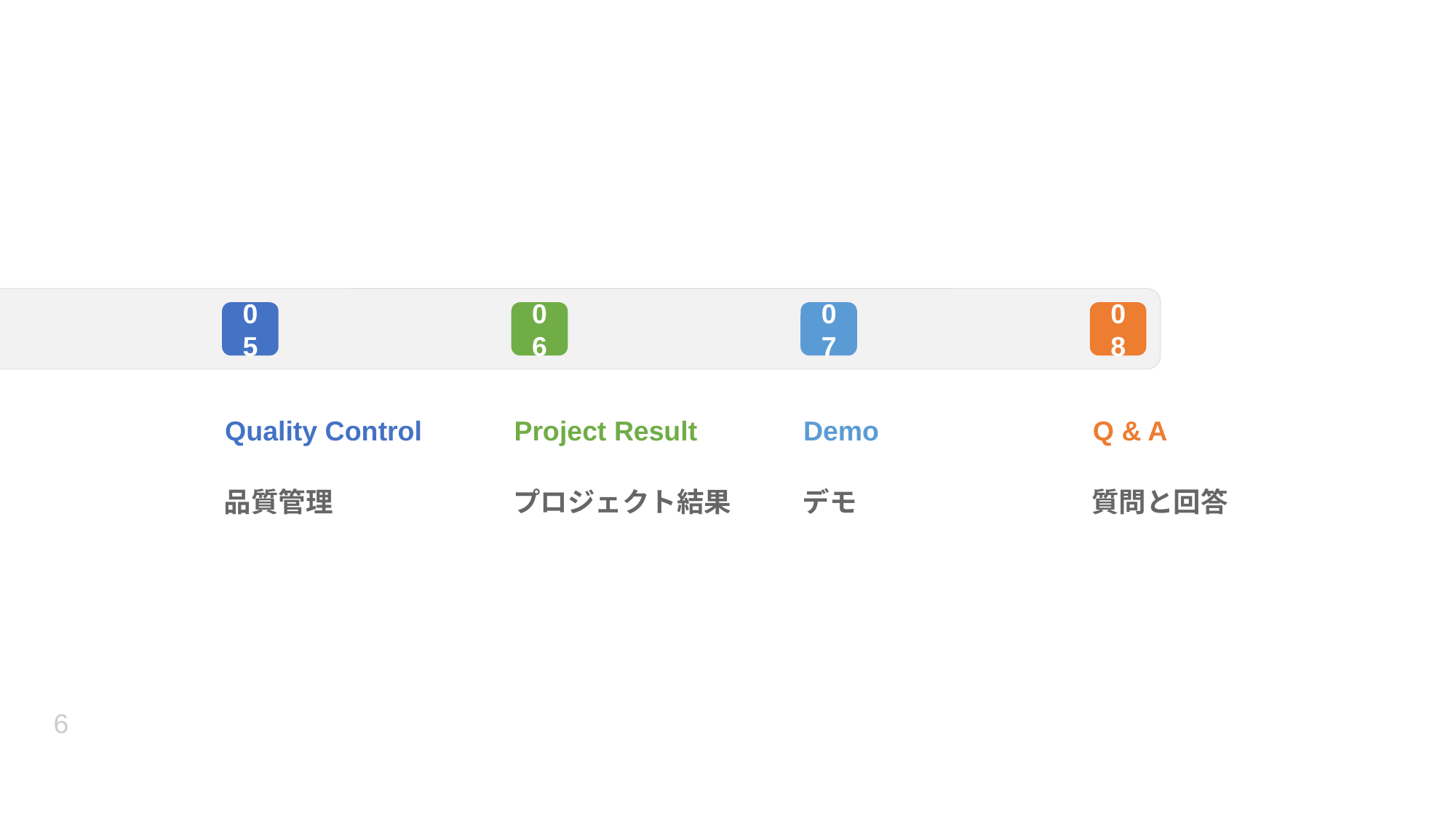

05
06
07
08
Quality Control
品質管理
Project Result
プロジェクト結果
Demo
デモ
Q & A
質問と回答